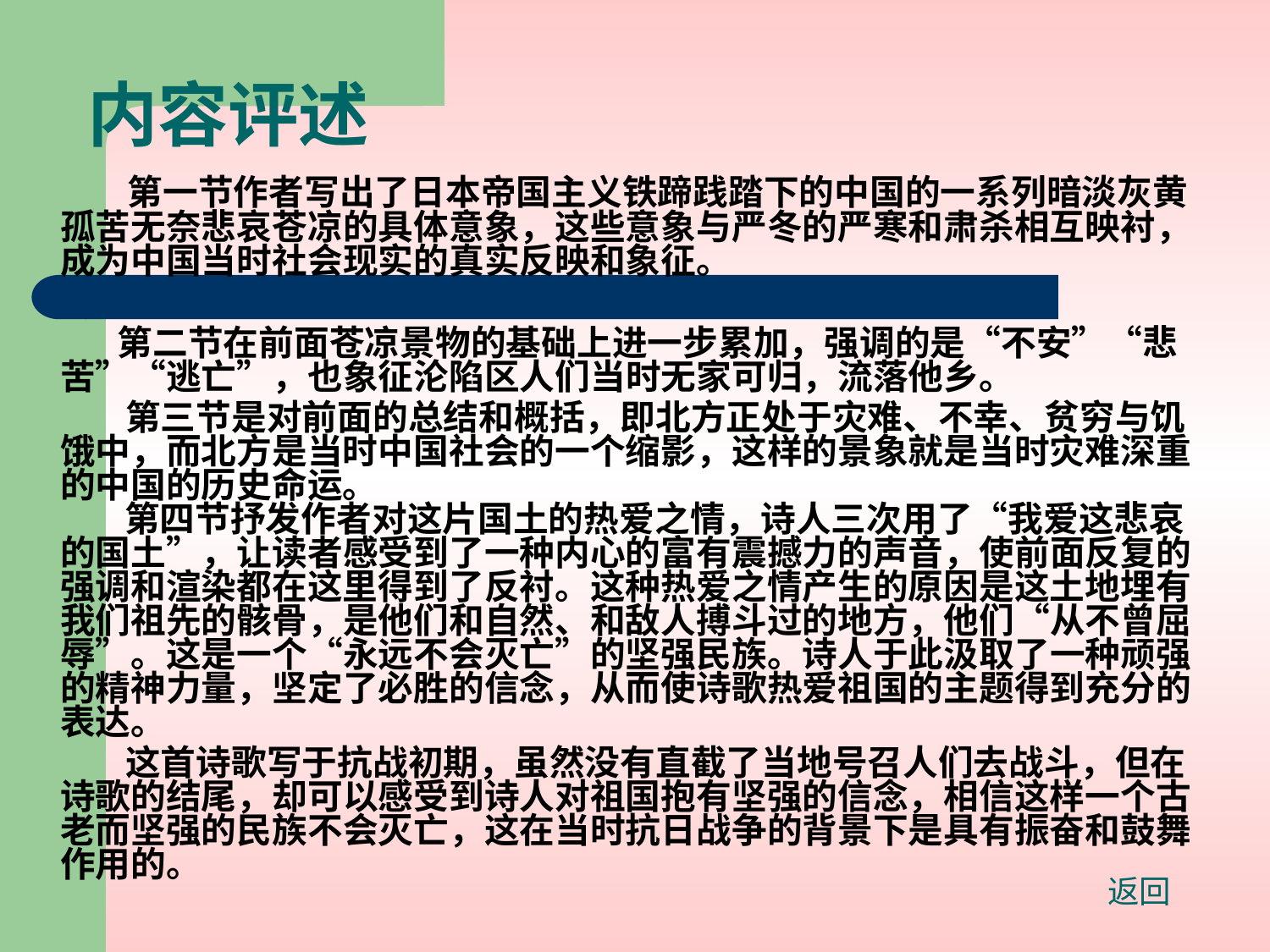

# 内容评述
           第一节作者写出了日本帝国主义铁蹄践踏下的中国的一系列暗淡灰黄孤苦无奈悲哀苍凉的具体意象，这些意象与严冬的严寒和肃杀相互映衬，成为中国当时社会现实的真实反映和象征。

            第二节在前面苍凉景物的基础上进一步累加，强调的是“不安”“悲苦”“逃亡”，也象征沦陷区人们当时无家可归，流落他乡。
             第三节是对前面的总结和概括，即北方正处于灾难、不幸、贫穷与饥饿中，而北方是当时中国社会的一个缩影，这样的景象就是当时灾难深重的中国的历史命运。
        第四节抒发作者对这片国土的热爱之情，诗人三次用了“我爱这悲哀的国土”，让读者感受到了一种内心的富有震撼力的声音，使前面反复的强调和渲染都在这里得到了反衬。这种热爱之情产生的原因是这土地埋有我们祖先的骸骨，是他们和自然、和敌人搏斗过的地方，他们“从不曾屈辱”。这是一个“永远不会灭亡”的坚强民族。诗人于此汲取了一种顽强的精神力量，坚定了必胜的信念，从而使诗歌热爱祖国的主题得到充分的表达。
             这首诗歌写于抗战初期，虽然没有直截了当地号召人们去战斗，但在诗歌的结尾，却可以感受到诗人对祖国抱有坚强的信念，相信这样一个古老而坚强的民族不会灭亡，这在当时抗日战争的背景下是具有振奋和鼓舞作用的。
返回